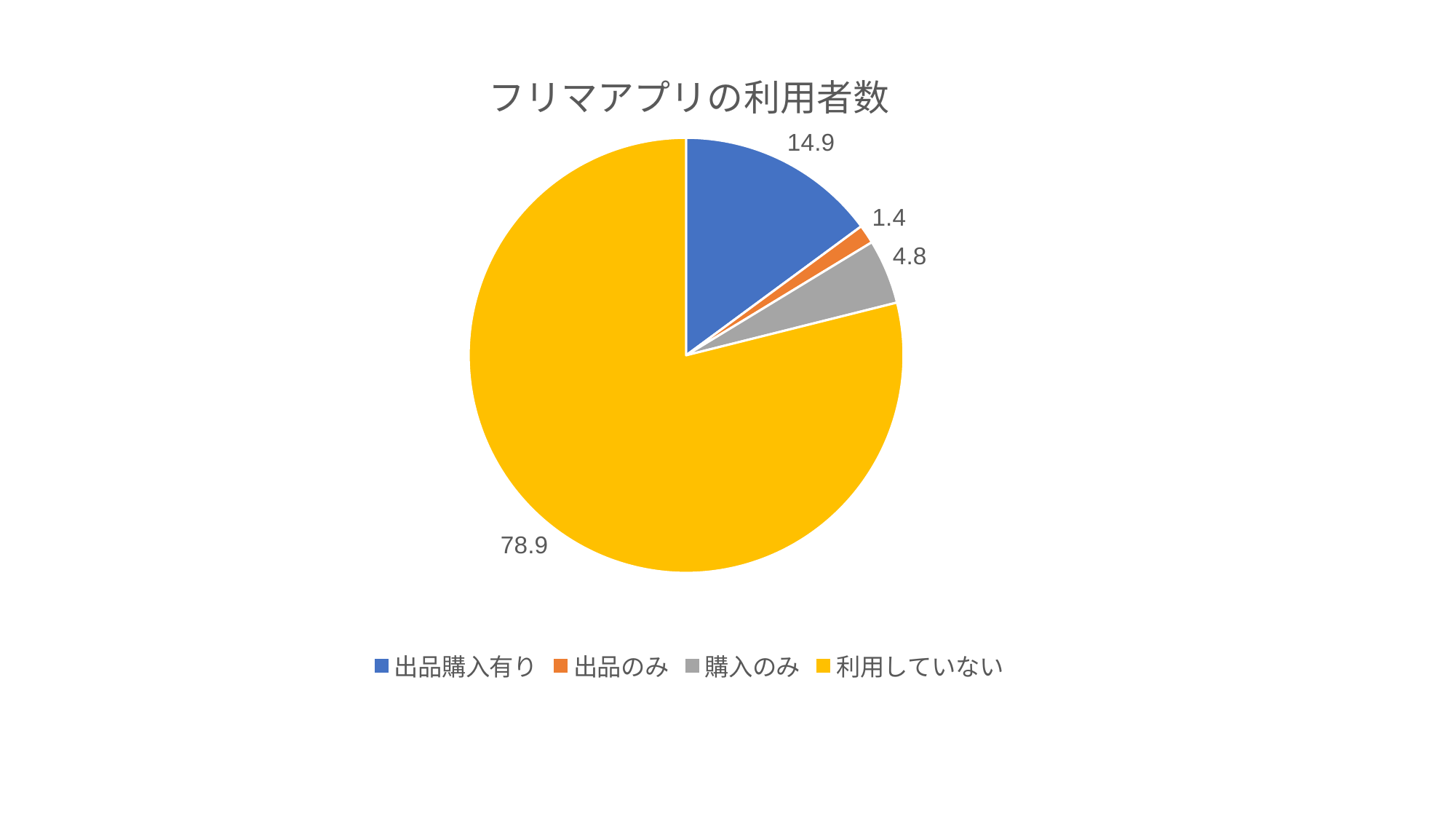

### Chart:

| Category | フリマアプリの利用者数 |
|---|---|
| 出品購入有り | 14.9 |
| 出品のみ | 1.4 |
| 購入のみ | 4.8 |
| 利用していない | 78.9 |